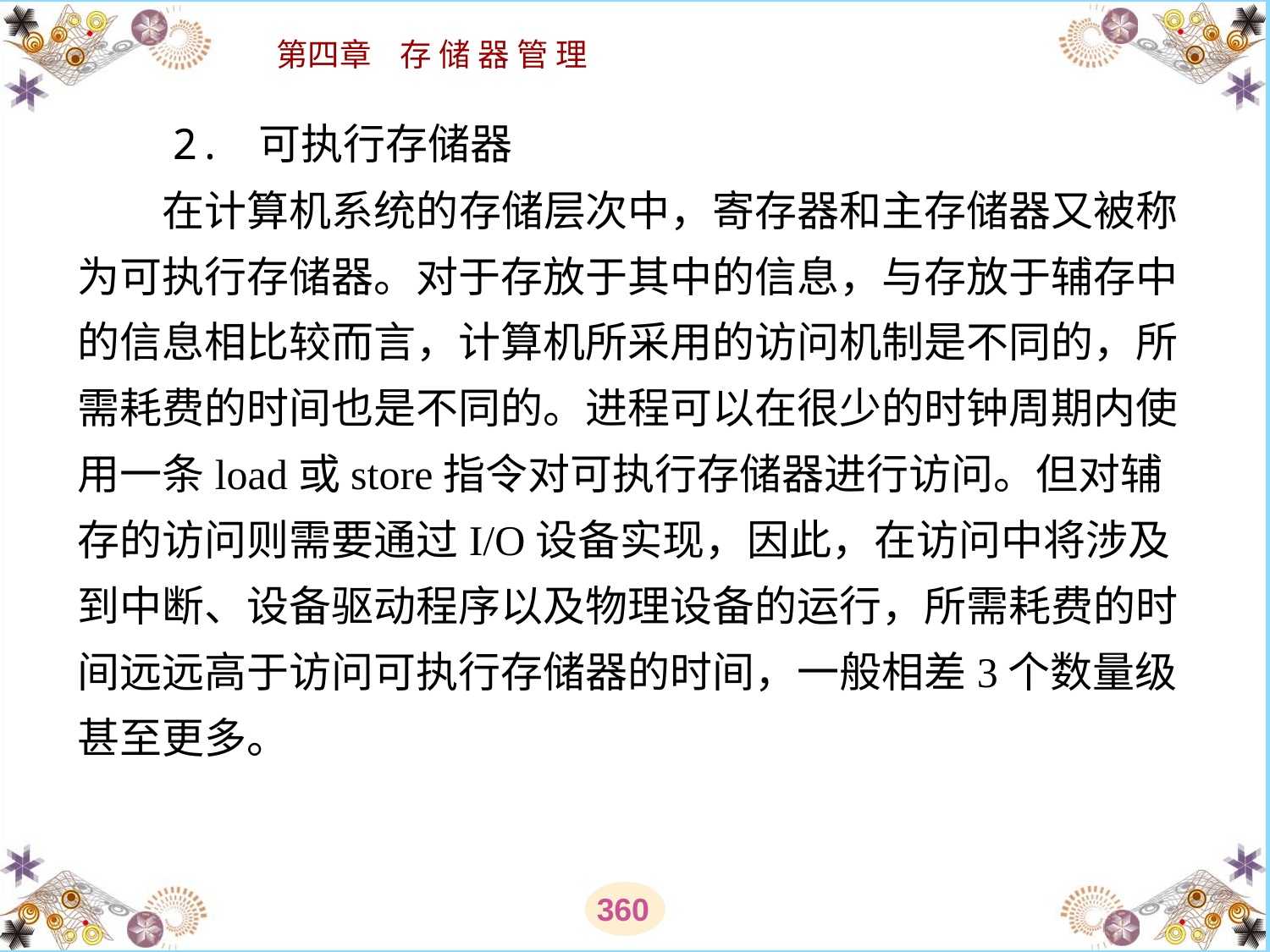

# 2. 可执行存储器 　　在计算机系统的存储层次中，寄存器和主存储器又被称为可执行存储器。对于存放于其中的信息，与存放于辅存中的信息相比较而言，计算机所采用的访问机制是不同的，所需耗费的时间也是不同的。进程可以在很少的时钟周期内使用一条load或store指令对可执行存储器进行访问。但对辅存的访问则需要通过I/O设备实现，因此，在访问中将涉及到中断、设备驱动程序以及物理设备的运行，所需耗费的时间远远高于访问可执行存储器的时间，一般相差3个数量级甚至更多。